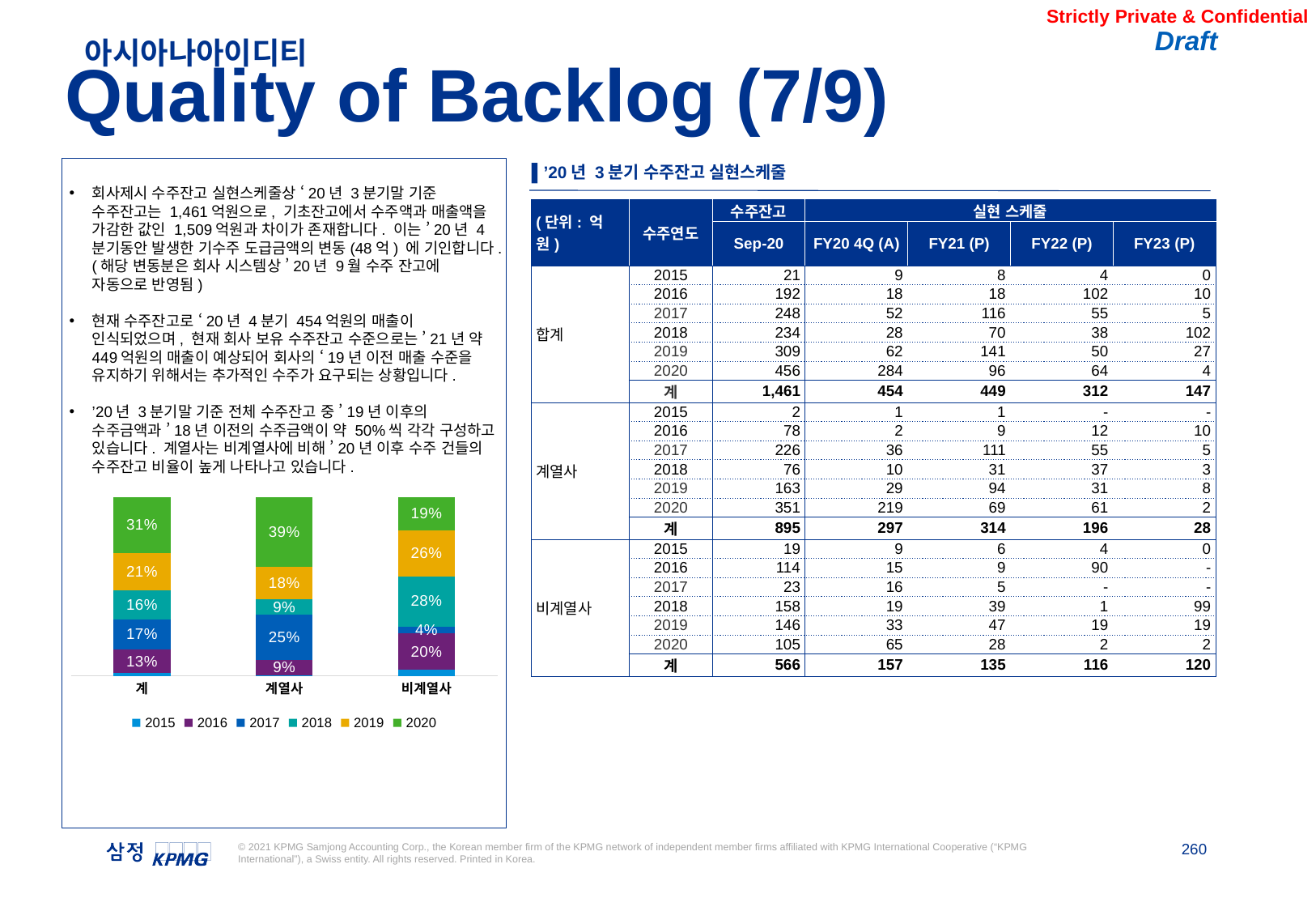

아시아나아이디티
Quality of Backlog (7/9)
▌’20년 3분기 수주잔고 실현스케줄

회사제시 수주잔고 실현스케줄상 ‘20년 3분기말 기준 수주잔고는 1,461억원으로, 기초잔고에서 수주액과 매출액을 가감한 값인 1,509억원과 차이가 존재합니다. 이는 ’20년 4분기동안 발생한 기수주 도급금액의 변동(48억) 에 기인합니다.(해당 변동분은 회사 시스템상 ’20년 9월 수주 잔고에 자동으로 반영됨)

현재 수주잔고로 ‘20년 4분기 454억원의 매출이 인식되었으며, 현재 회사 보유 수주잔고 수준으로는 ’21년 약 449억원의 매출이 예상되어 회사의 ‘19년 이전 매출 수준을 유지하기 위해서는 추가적인 수주가 요구되는 상황입니다.

’20년 3분기말 기준 전체 수주잔고 중 ’19년 이후의 수주금액과 ’18년 이전의 수주금액이 약 50%씩 각각 구성하고 있습니다. 계열사는 비계열사에 비해 ’20년 이후 수주 건들의 수주잔고 비율이 높게 나타나고 있습니다.

| (단위: 억원) | 수주연도 | 수주잔고 | 실현 스케줄 |  |  |  |
| --- | --- | --- | --- | --- | --- | --- |
|  |  | Sep-20 | FY20 4Q (A) | FY21 (P) | FY22 (P) | FY23 (P) |
| 합계 | 2015 | 21 | 9 | 8 | 4 | 0 |
|  | 2016 | 192 | 18 | 18 | 102 | 10 |
|  | 2017 | 248 | 52 | 116 | 55 | 5 |
|  | 2018 | 234 | 28 | 70 | 38 | 102 |
|  | 2019 | 309 | 62 | 141 | 50 | 27 |
|  | 2020 | 456 | 284 | 96 | 64 | 4 |
|  | 계 | 1,461 | 454 | 449 | 312 | 147 |
| 계열사 | 2015 | 2 | 1 | 1 | - | - |
|  | 2016 | 78 | 2 | 9 | 12 | 10 |
|  | 2017 | 226 | 36 | 111 | 55 | 5 |
|  | 2018 | 76 | 10 | 31 | 37 | 3 |
|  | 2019 | 163 | 29 | 94 | 31 | 8 |
|  | 2020 | 351 | 219 | 69 | 61 | 2 |
|  | 계 | 895 | 297 | 314 | 196 | 28 |
| 비계열사 | 2015 | 19 | 9 | 6 | 4 | 0 |
|  | 2016 | 114 | 15 | 9 | 90 | - |
|  | 2017 | 23 | 16 | 5 | - | - |
|  | 2018 | 158 | 19 | 39 | 1 | 99 |
|  | 2019 | 146 | 33 | 47 | 19 | 19 |
|  | 2020 | 105 | 65 | 28 | 2 | 2 |
|  | 계 | 566 | 157 | 135 | 116 | 120 |

### Chart

| Category | 2015 | 2016 | 2017 | 2018 | 2019 | 2020 |
|---|---|---|---|---|---|---|
| 계 | 0.014422602447640704 | 0.1316644190086107 | 0.1701092067054896 | 0.160454485960154 | 0.2112915226805908 | 0.31205776319751427 |
| 계열사 | 0.0020111063886608833 | 0.08716486930401683 | 0.252405064812339 | 0.08502380020392754 | 0.18170632183003047 | 0.3916888374610253 |
| 비계열사 | 0.034065621735682894 | 0.20209150604169296 | 0.039863898610721545 | 0.27983464836594174 | 0.25811445749735656 | 0.18602986774860428 |